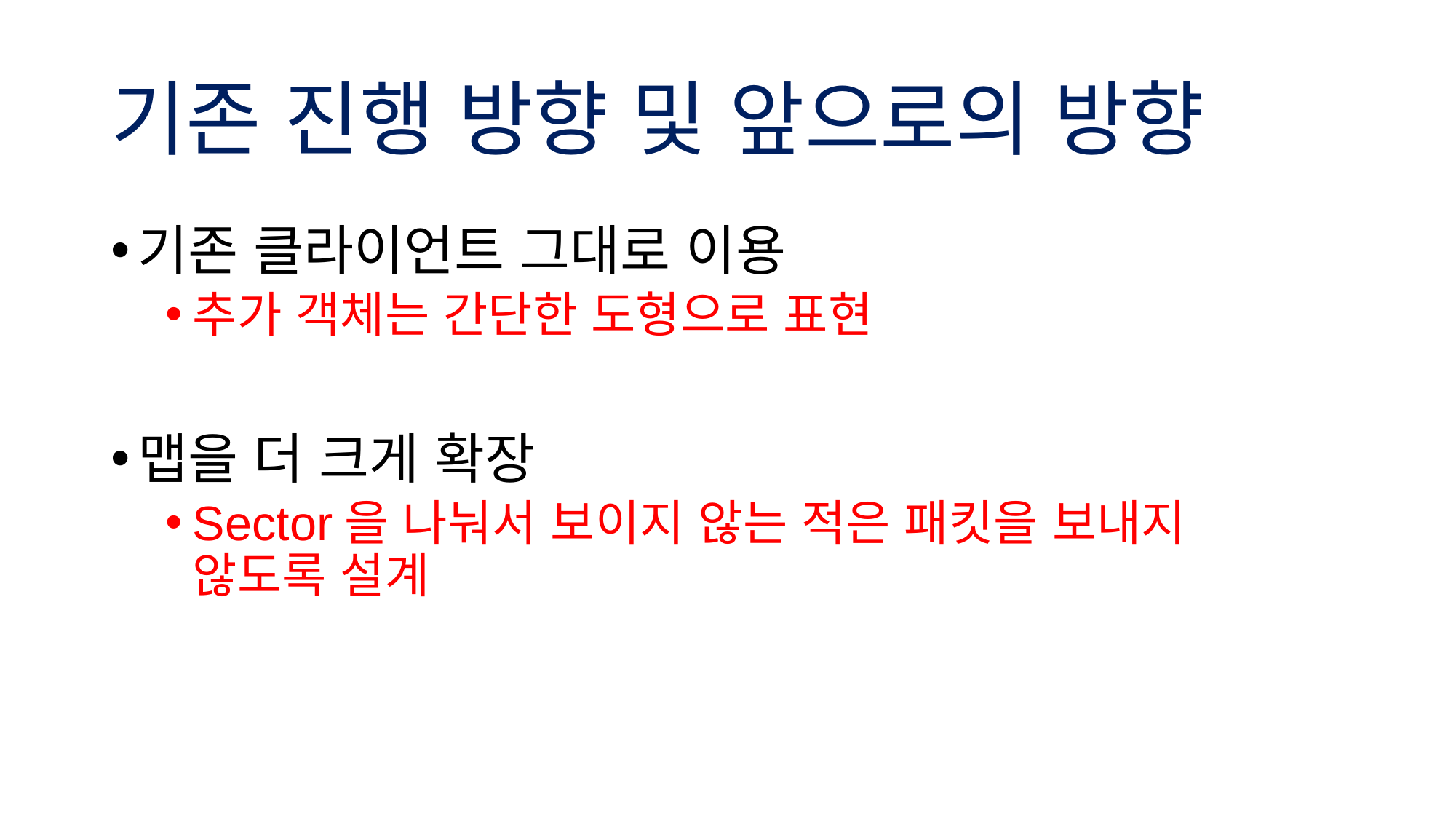

# 기존 진행 방향 및 앞으로의 방향
기존 클라이언트 그대로 이용
추가 객체는 간단한 도형으로 표현

맵을 더 크게 확장
Sector을 나눠서 보이지 않는 적은 패킷을 보내지  않도록 설계